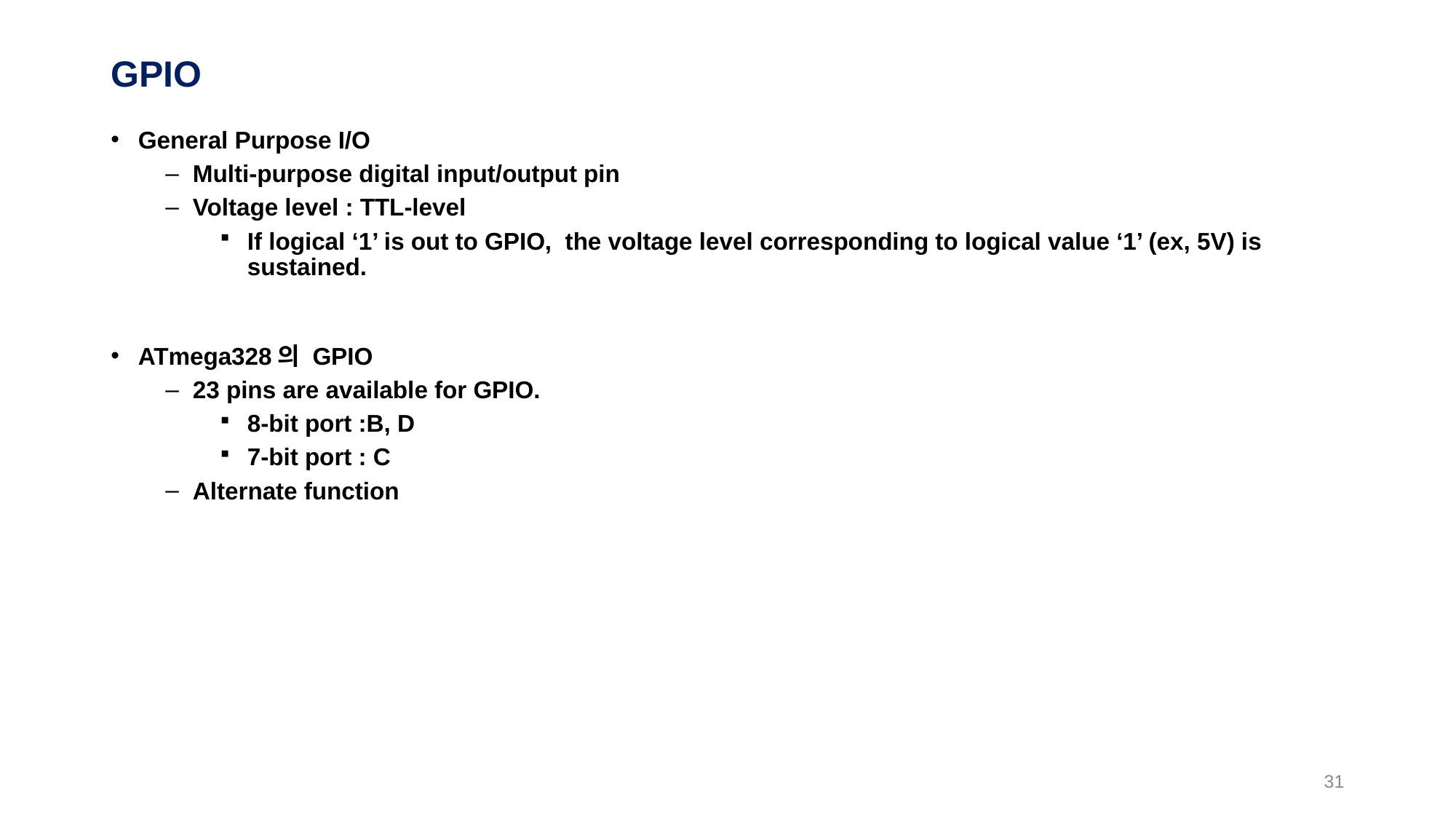

# GPIO
General Purpose I/O
Multi-purpose digital input/output pin
Voltage level : TTL-level
If logical ‘1’ is out to GPIO,  the voltage level corresponding to logical value ‘1’ (ex, 5V) is sustained.

ATmega328의 GPIO
23 pins are available for GPIO.
8-bit port :B, D
7-bit port : C
Alternate function
31